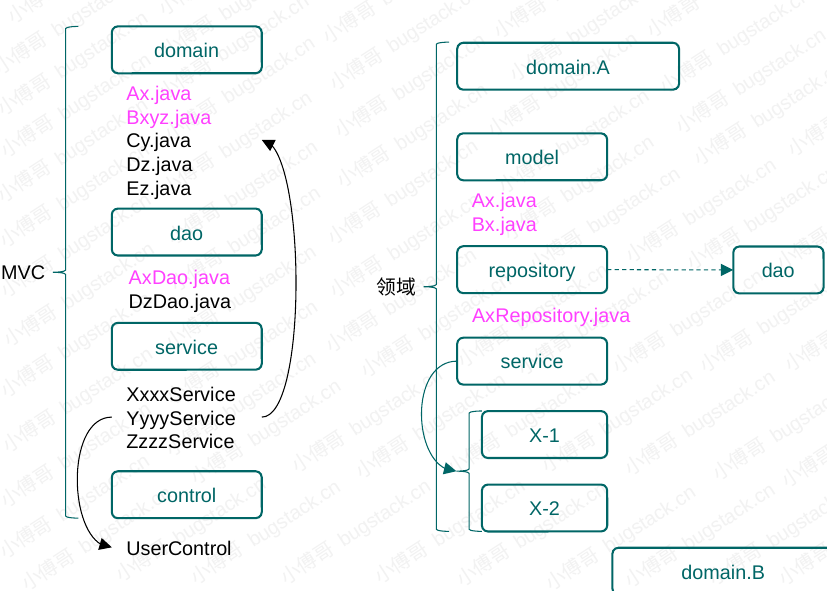

domain

domain.A
Ax.java
Bxyz.java
Cy.java
Dz.java
Ez.java
model
Ax.java
Bx.java
dao
repository
dao
MVC
AxDao.java
DzDao.java
领域
AxRepository.java
service
service
XxxxService
YyyyService
ZzzzService

X-1
control
X-2
UserControl
domain.B